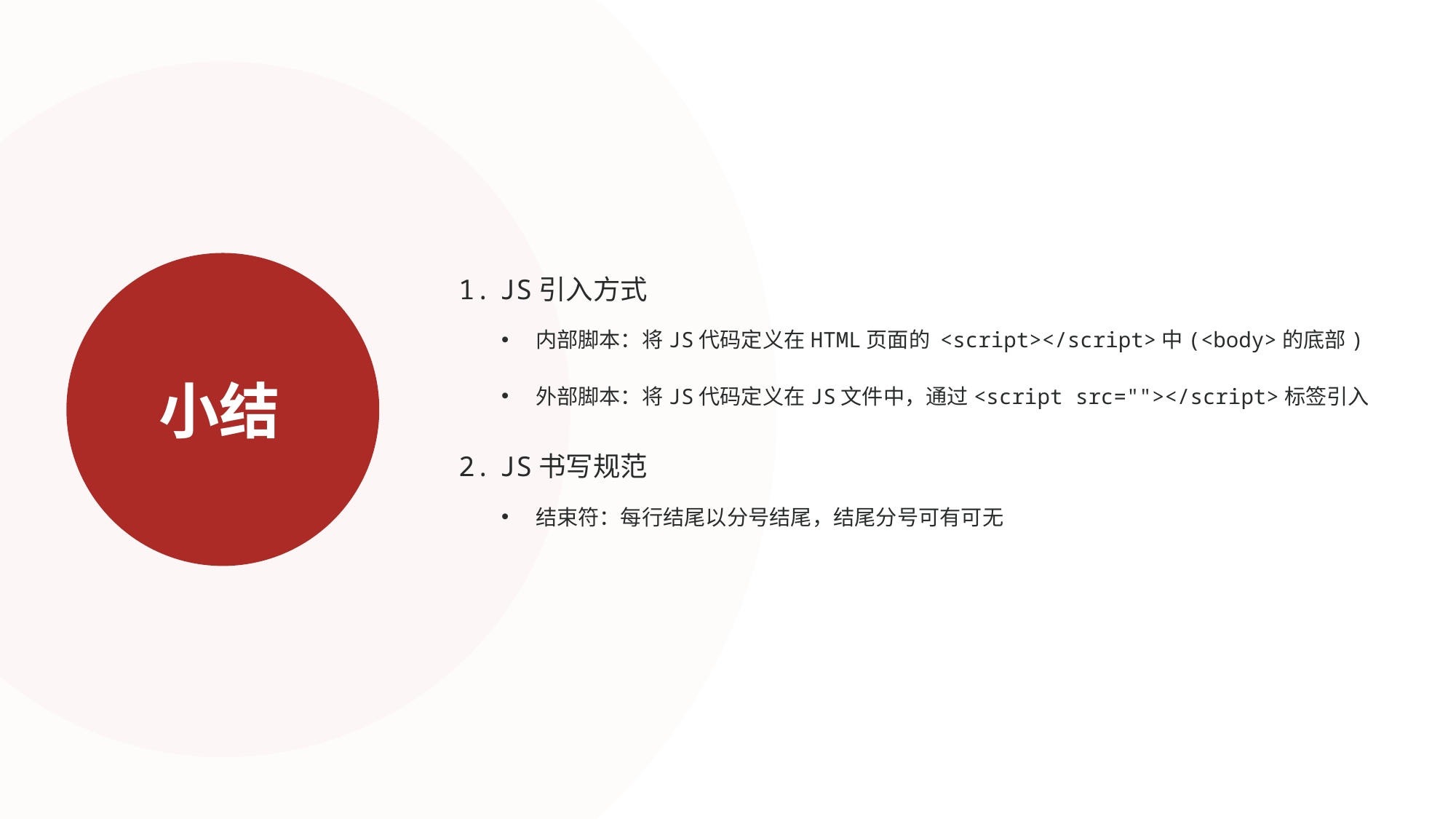

JS引入方式
内部脚本：将JS代码定义在HTML页面的 <script></script>中(<body>的底部)
外部脚本：将JS代码定义在JS文件中，通过<script src=""></script>标签引入
JS书写规范
结束符：每行结尾以分号结尾，结尾分号可有可无